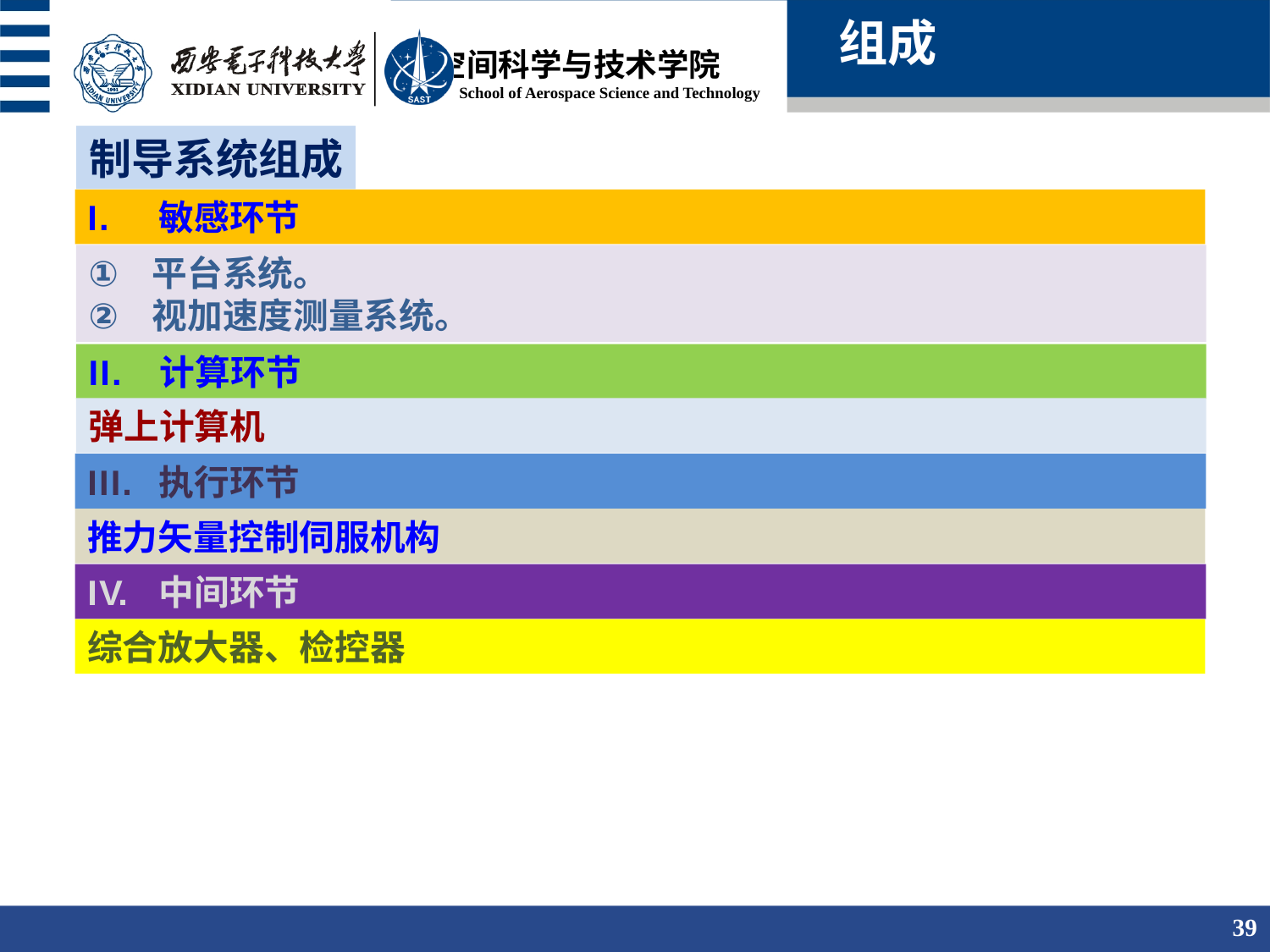

组成
制导系统组成
敏感环节
平台系统。
视加速度测量系统。
计算环节
弹上计算机
执行环节
推力矢量控制伺服机构
中间环节
综合放大器、检控器